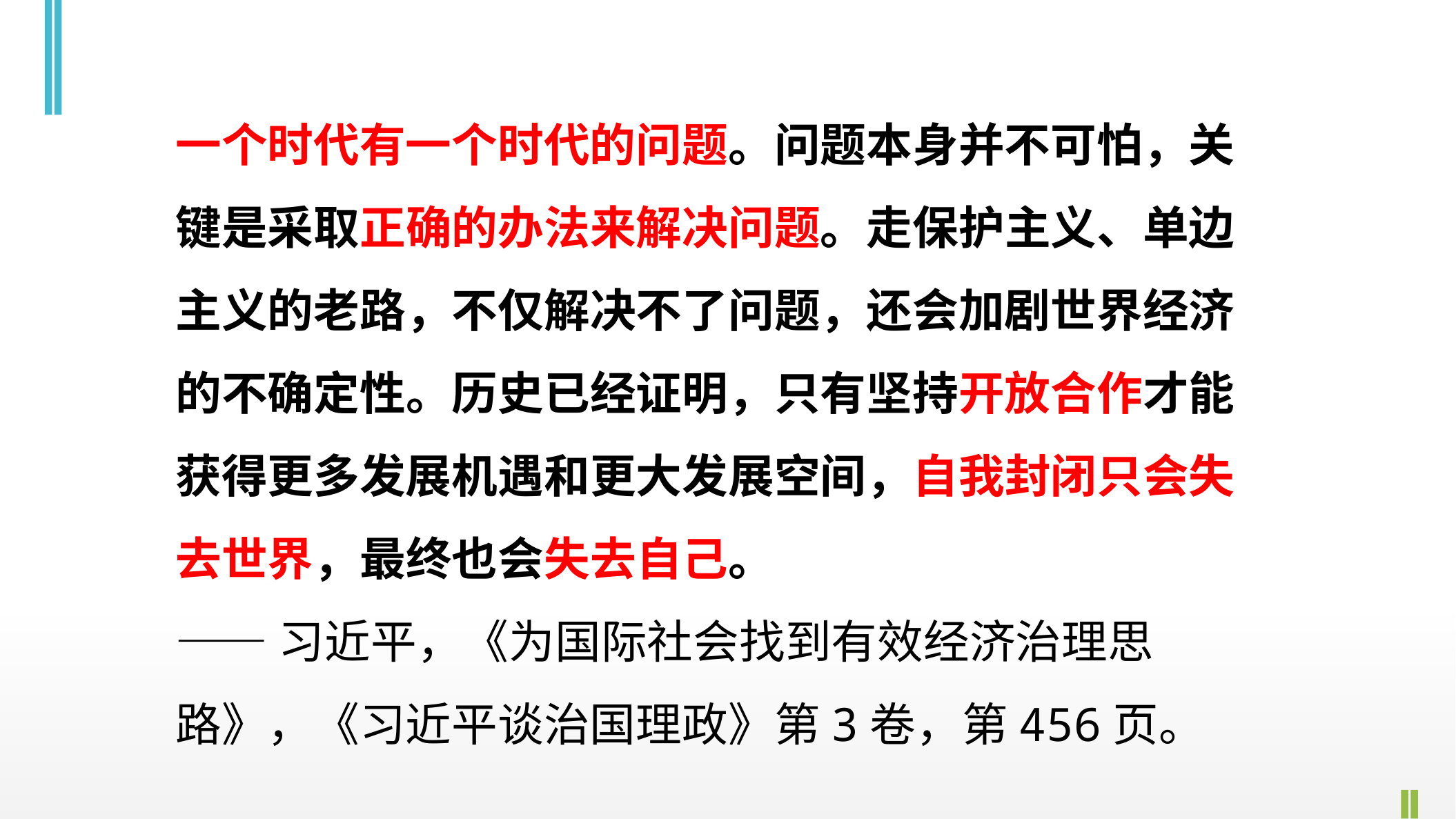

一个时代有一个时代的问题。问题本身并不可怕，关键是采取正确的办法来解决问题。走保护主义、单边主义的老路，不仅解决不了问题，还会加剧世界经济的不确定性。历史已经证明，只有坚持开放合作才能获得更多发展机遇和更大发展空间，自我封闭只会失去世界，最终也会失去自己。
——习近平，《为国际社会找到有效经济治理思路》，《习近平谈治国理政》第3卷，第456页。